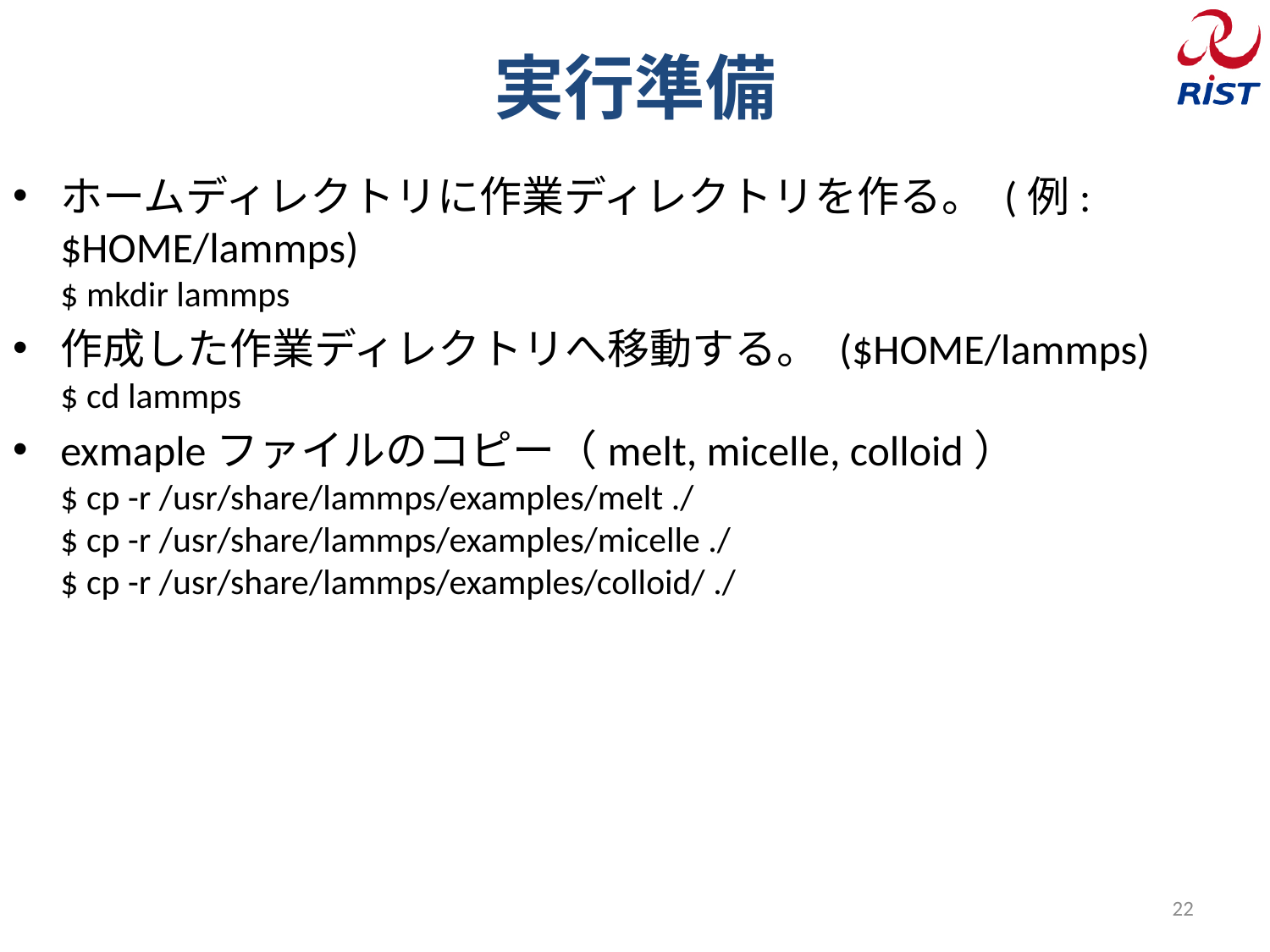

# 実行準備
ホームディレクトリに作業ディレクトリを作る。 (例: $HOME/lammps)
$ mkdir lammps
作成した作業ディレクトリへ移動する。 ($HOME/lammps)
$ cd lammps
exmapleファイルのコピー（melt, micelle, colloid）
$ cp -r /usr/share/lammps/examples/melt ./
$ cp -r /usr/share/lammps/examples/micelle ./
$ cp -r /usr/share/lammps/examples/colloid/ ./
22